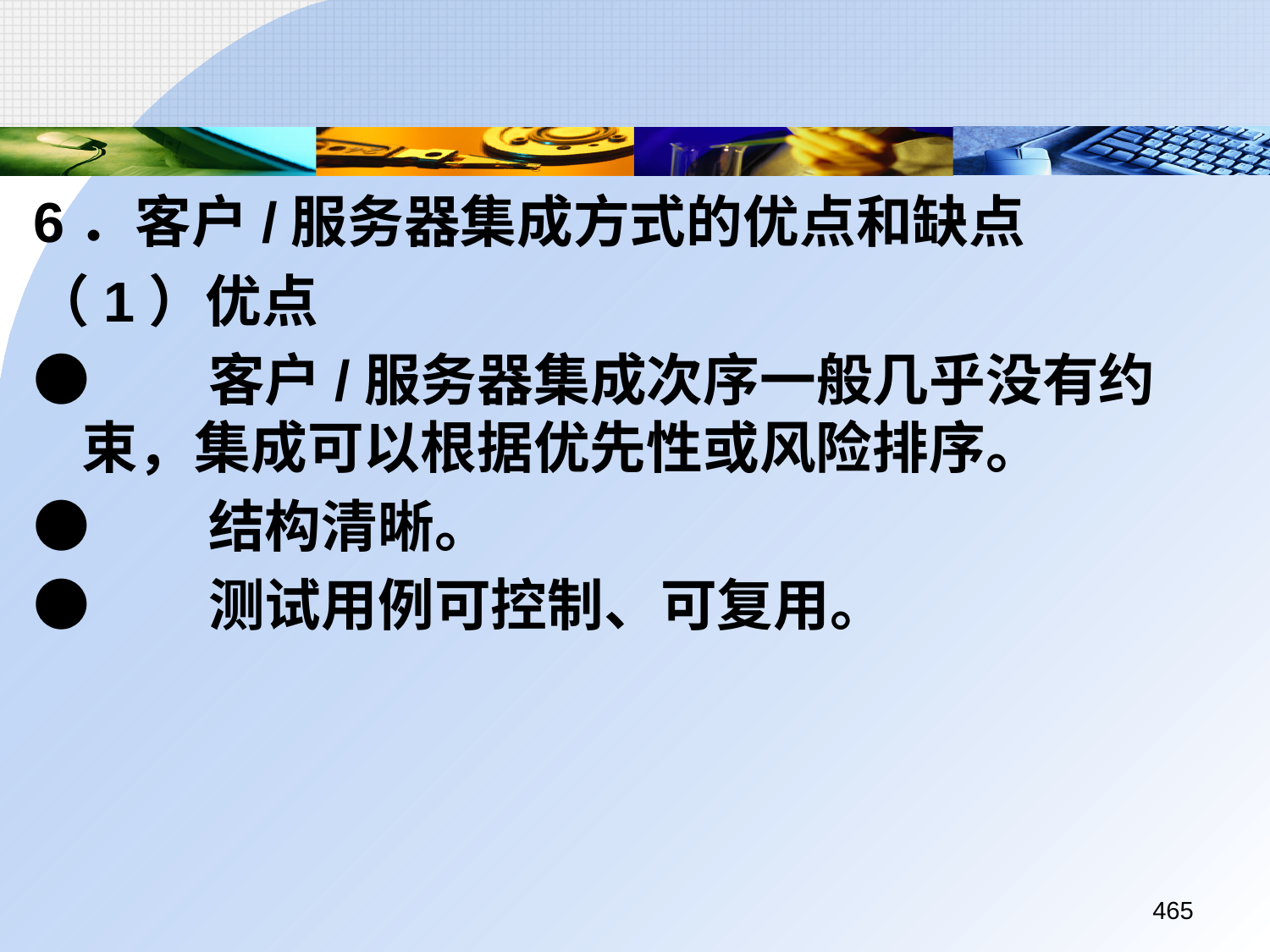

6．客户/服务器集成方式的优点和缺点
（1）优点
●	客户/服务器集成次序一般几乎没有约束，集成可以根据优先性或风险排序。
●	结构清晰。
●	测试用例可控制、可复用。
465